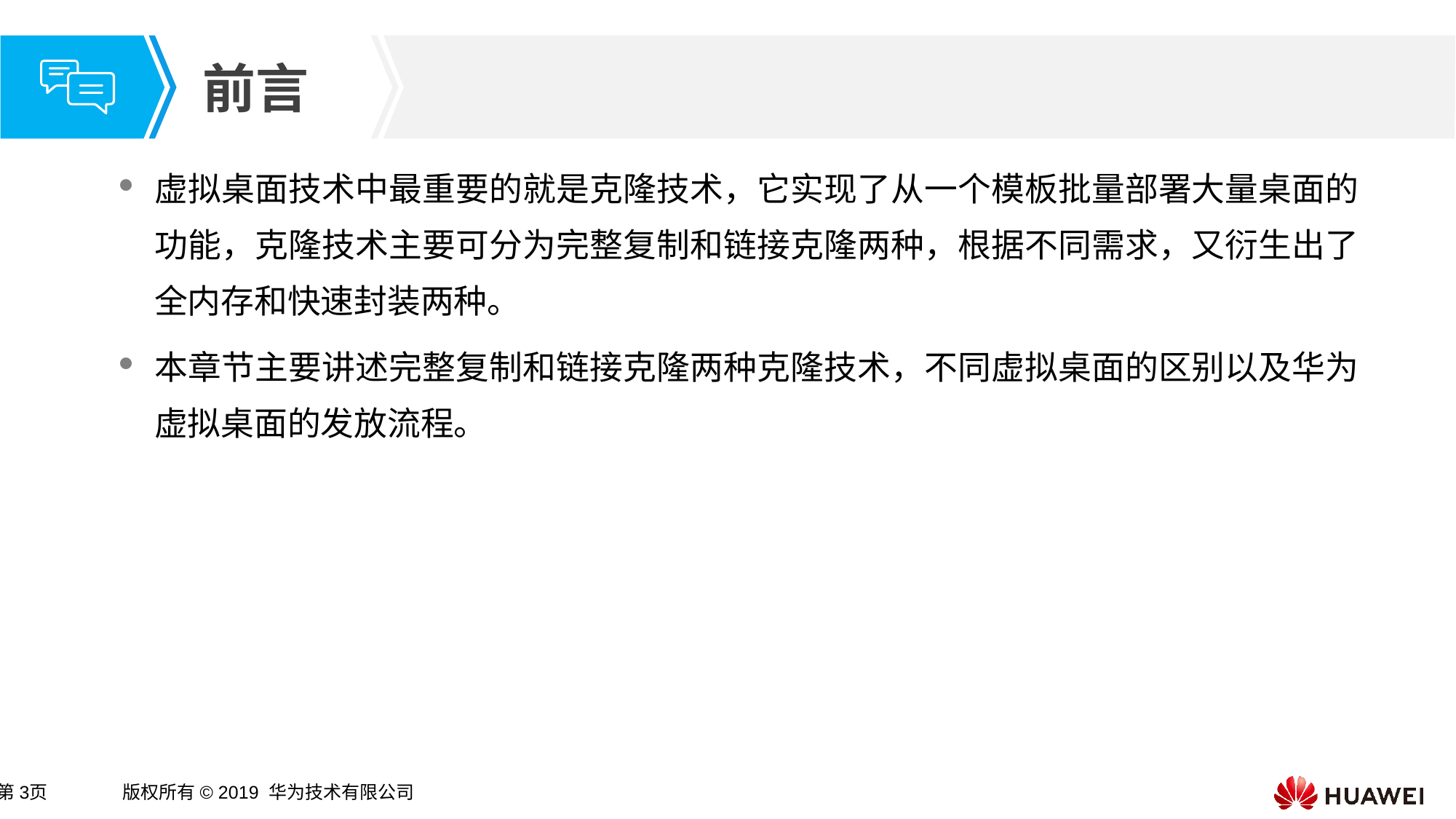

虚拟桌面技术中最重要的就是克隆技术，它实现了从一个模板批量部署大量桌面的功能，克隆技术主要可分为完整复制和链接克隆两种，根据不同需求，又衍生出了全内存和快速封装两种。
本章节主要讲述完整复制和链接克隆两种克隆技术，不同虚拟桌面的区别以及华为虚拟桌面的发放流程。